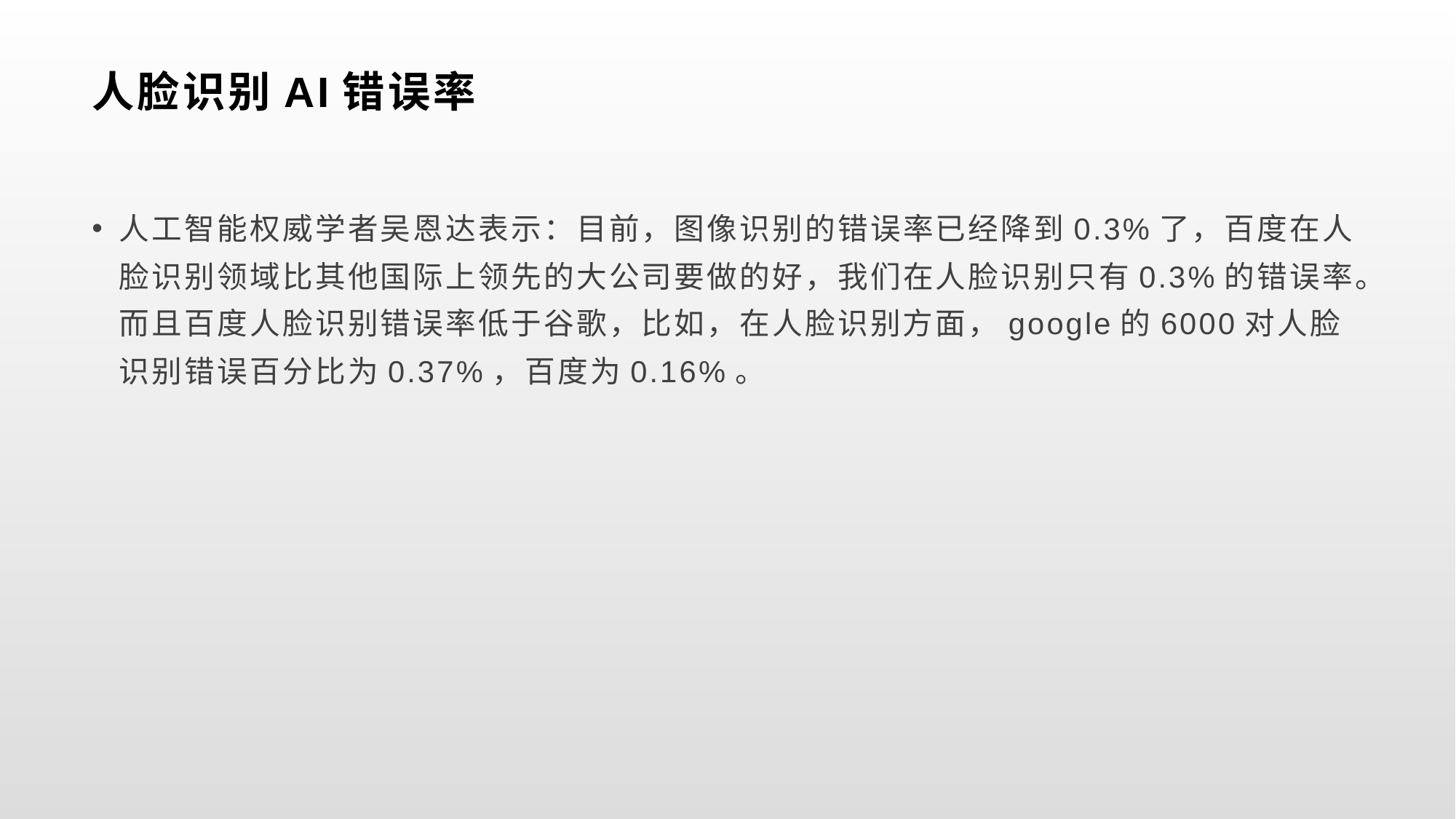

# 人脸识别AI错误率

人工智能权威学者吴恩达表示：目前，图像识别的错误率已经降到0.3%了，百度在人脸识别领域比其他国际上领先的大公司要做的好，我们在人脸识别只有0.3%的错误率。而且百度人脸识别错误率低于谷歌，比如，在人脸识别方面，google的6000对人脸识别错误百分比为0.37%，百度为0.16%。